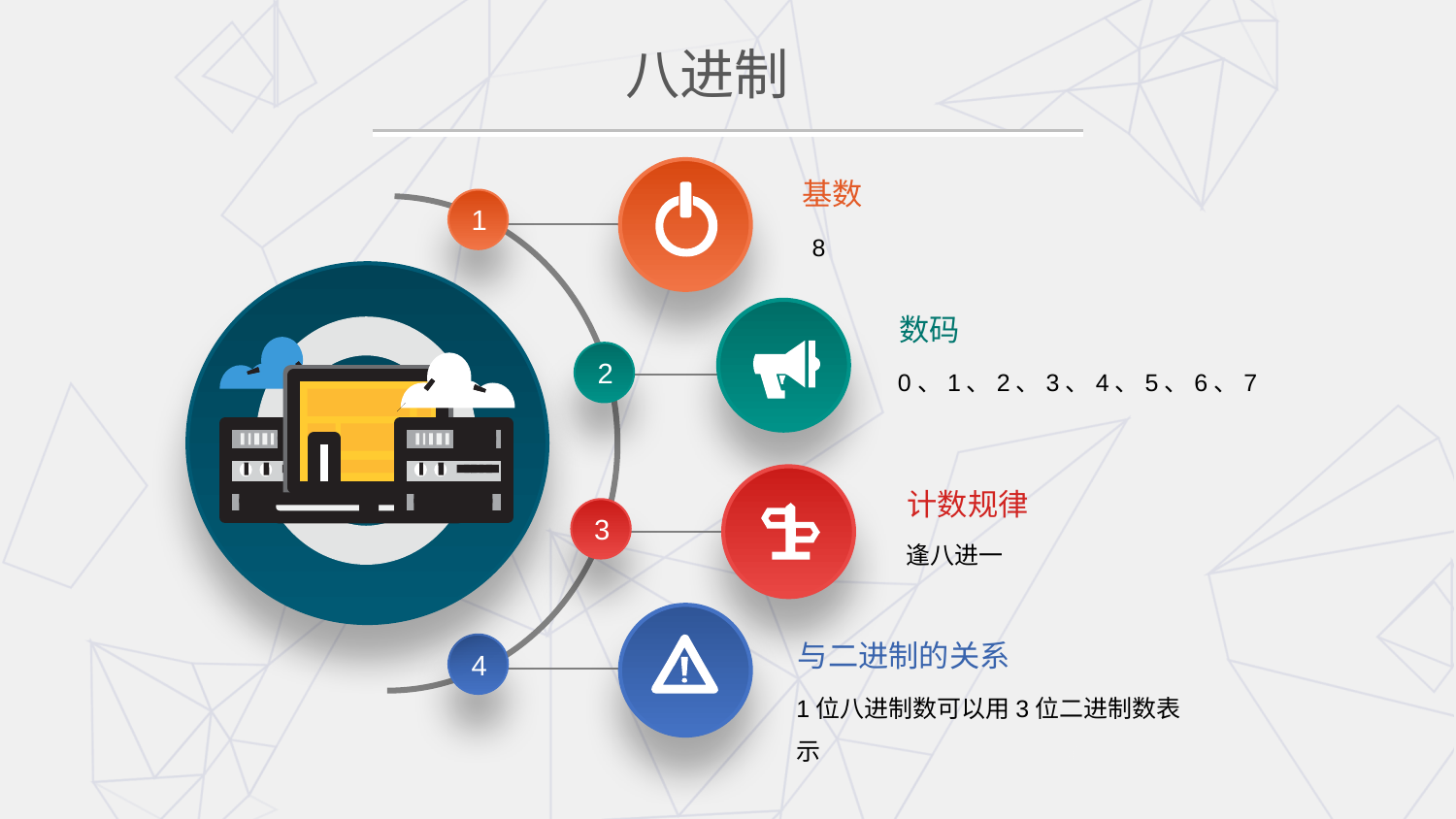

# 八进制

基数
1
8

数码
2
0、1、2、3、4、5、6、7

计数规律
3
逢八进一

与二进制的关系
4
1位八进制数可以用3位二进制数表示